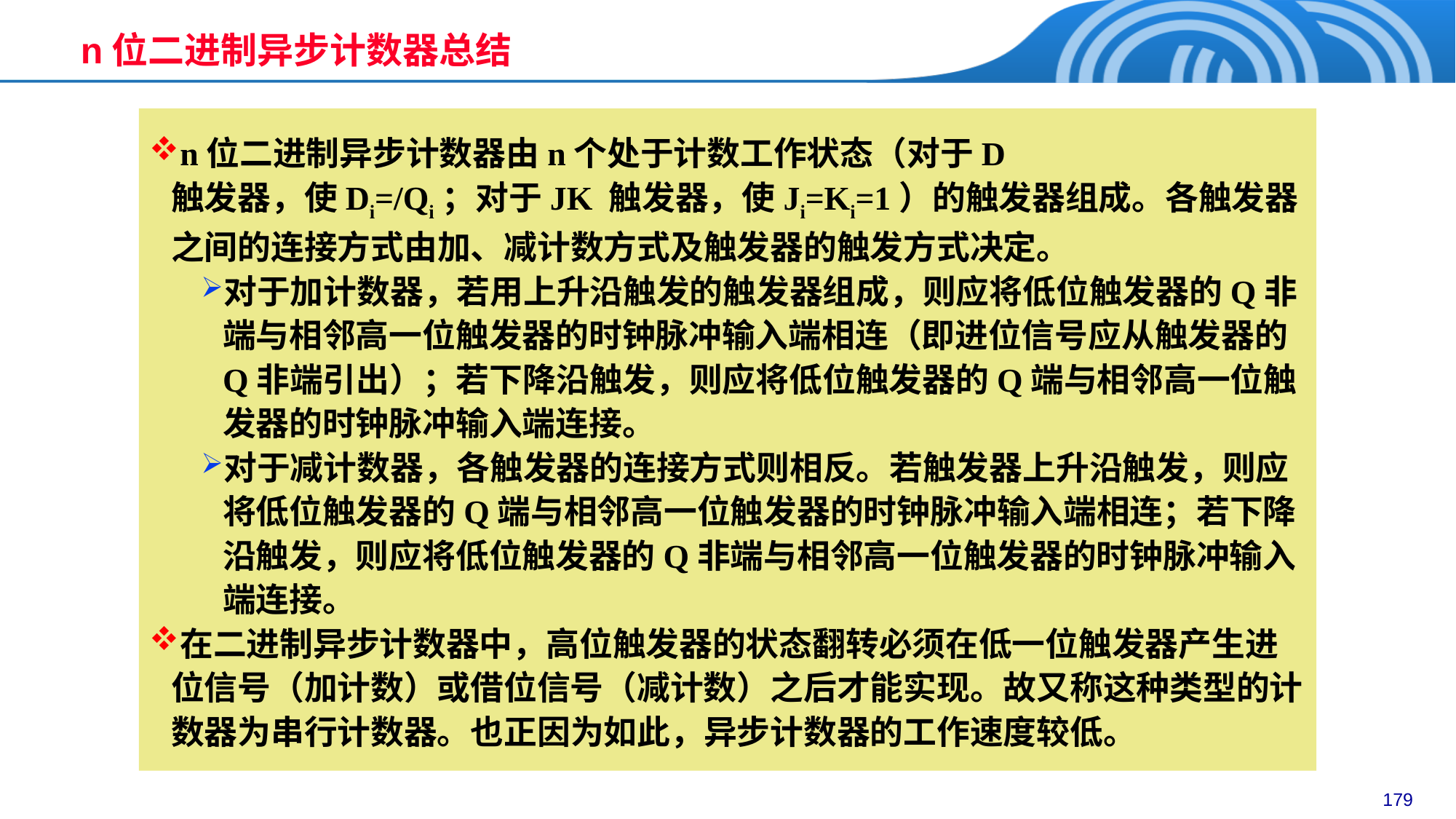

n位二进制异步计数器总结
n位二进制异步计数器由n个处于计数工作状态（对于D 触发器，使Di=/Qi；对于JK 触发器，使Ji=Ki=1）的触发器组成。各触发器之间的连接方式由加、减计数方式及触发器的触发方式决定。
对于加计数器，若用上升沿触发的触发器组成，则应将低位触发器的Q非端与相邻高一位触发器的时钟脉冲输入端相连（即进位信号应从触发器的Q非端引出）；若下降沿触发，则应将低位触发器的Q端与相邻高一位触发器的时钟脉冲输入端连接。
对于减计数器，各触发器的连接方式则相反。若触发器上升沿触发，则应将低位触发器的Q端与相邻高一位触发器的时钟脉冲输入端相连；若下降沿触发，则应将低位触发器的Q非端与相邻高一位触发器的时钟脉冲输入端连接。
在二进制异步计数器中，高位触发器的状态翻转必须在低一位触发器产生进位信号（加计数）或借位信号（减计数）之后才能实现。故又称这种类型的计数器为串行计数器。也正因为如此，异步计数器的工作速度较低。